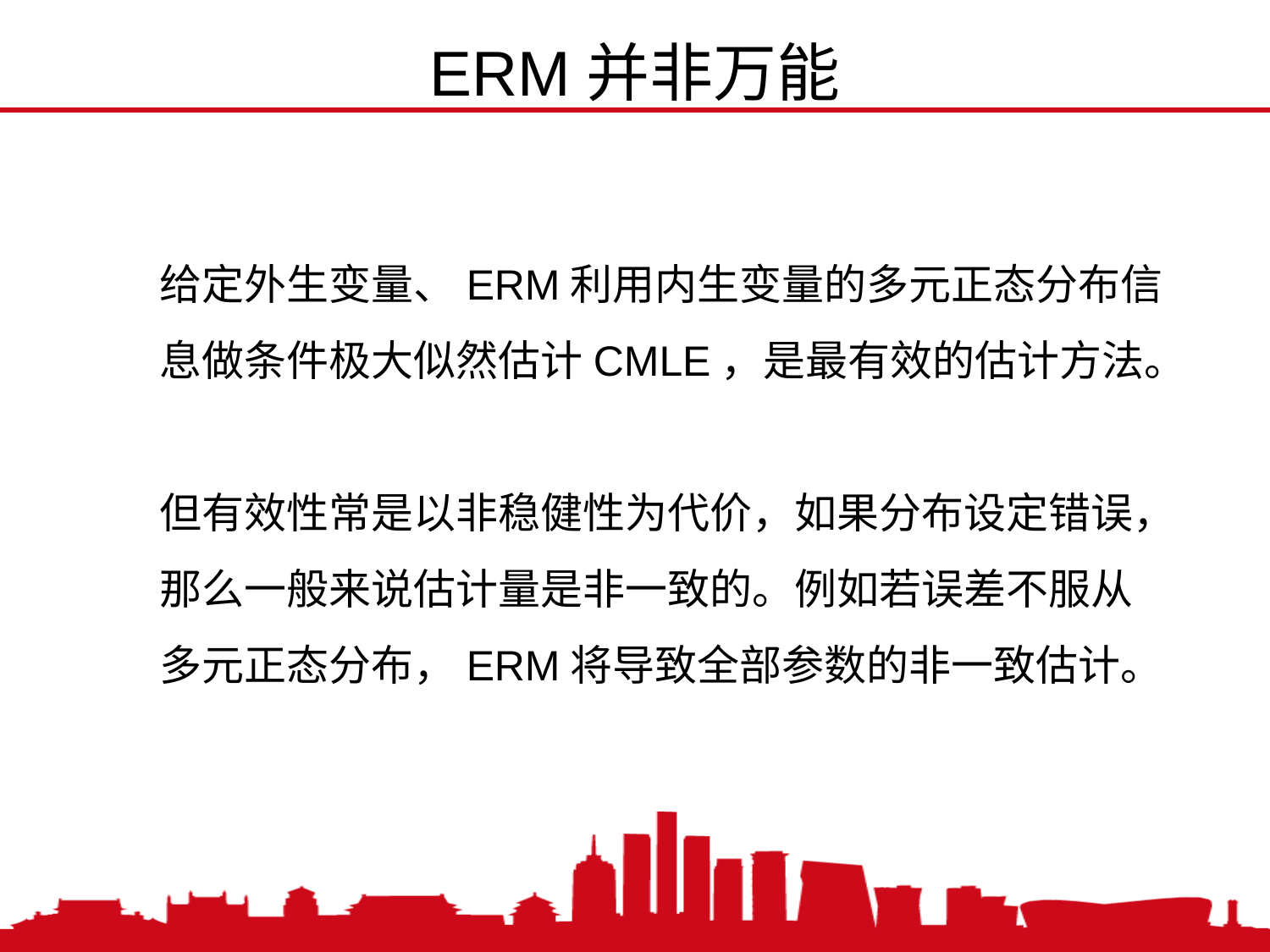

ERM并非万能
给定外生变量、ERM利用内生变量的多元正态分布信息做条件极大似然估计CMLE，是最有效的估计方法。

但有效性常是以非稳健性为代价，如果分布设定错误，那么一般来说估计量是非一致的。例如若误差不服从多元正态分布，ERM将导致全部参数的非一致估计。